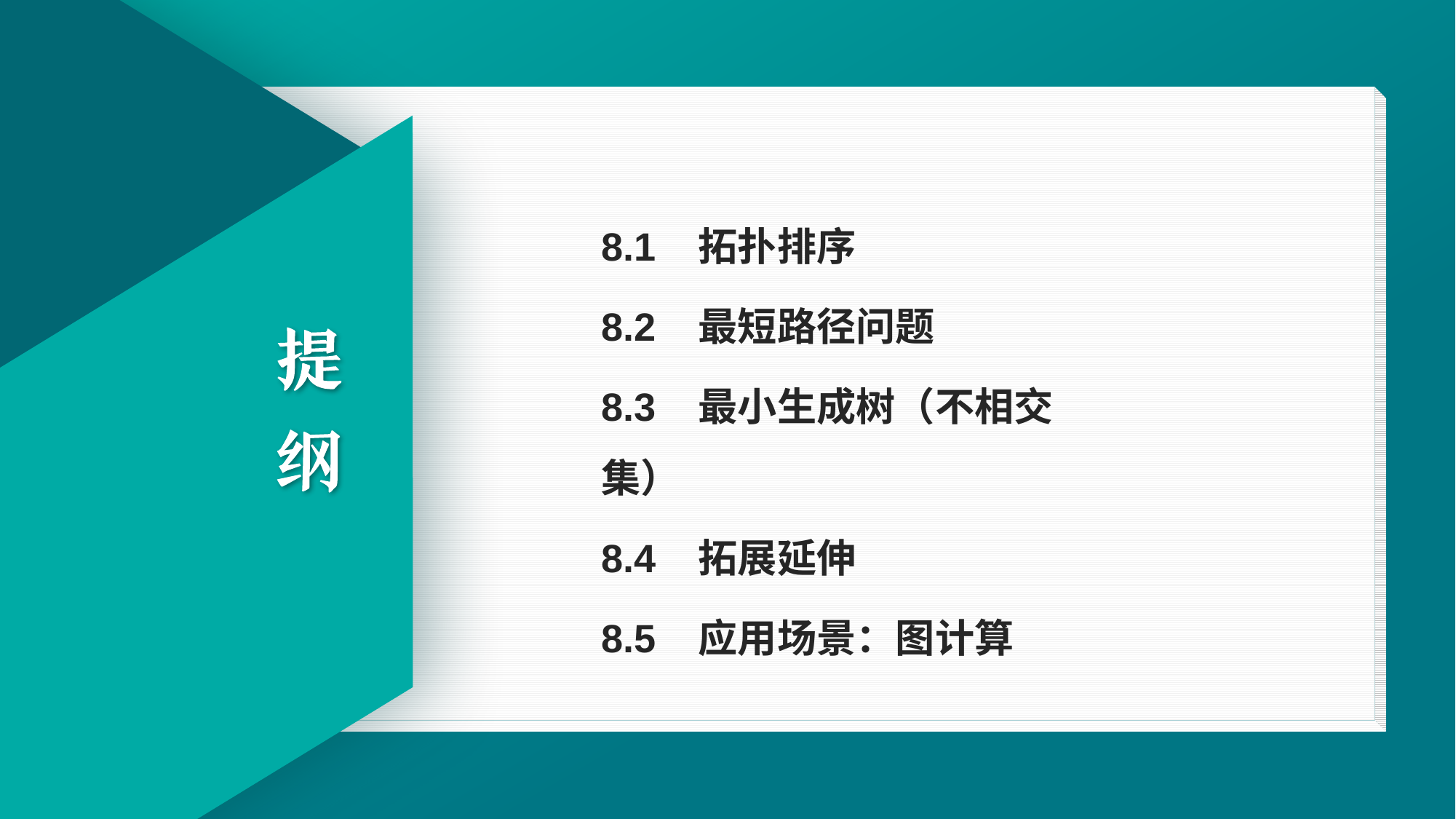

8.1   拓扑排序
8.2   最短路径问题
8.3   最小生成树（不相交集）
8.4   拓展延伸
8.5   应用场景：图计算